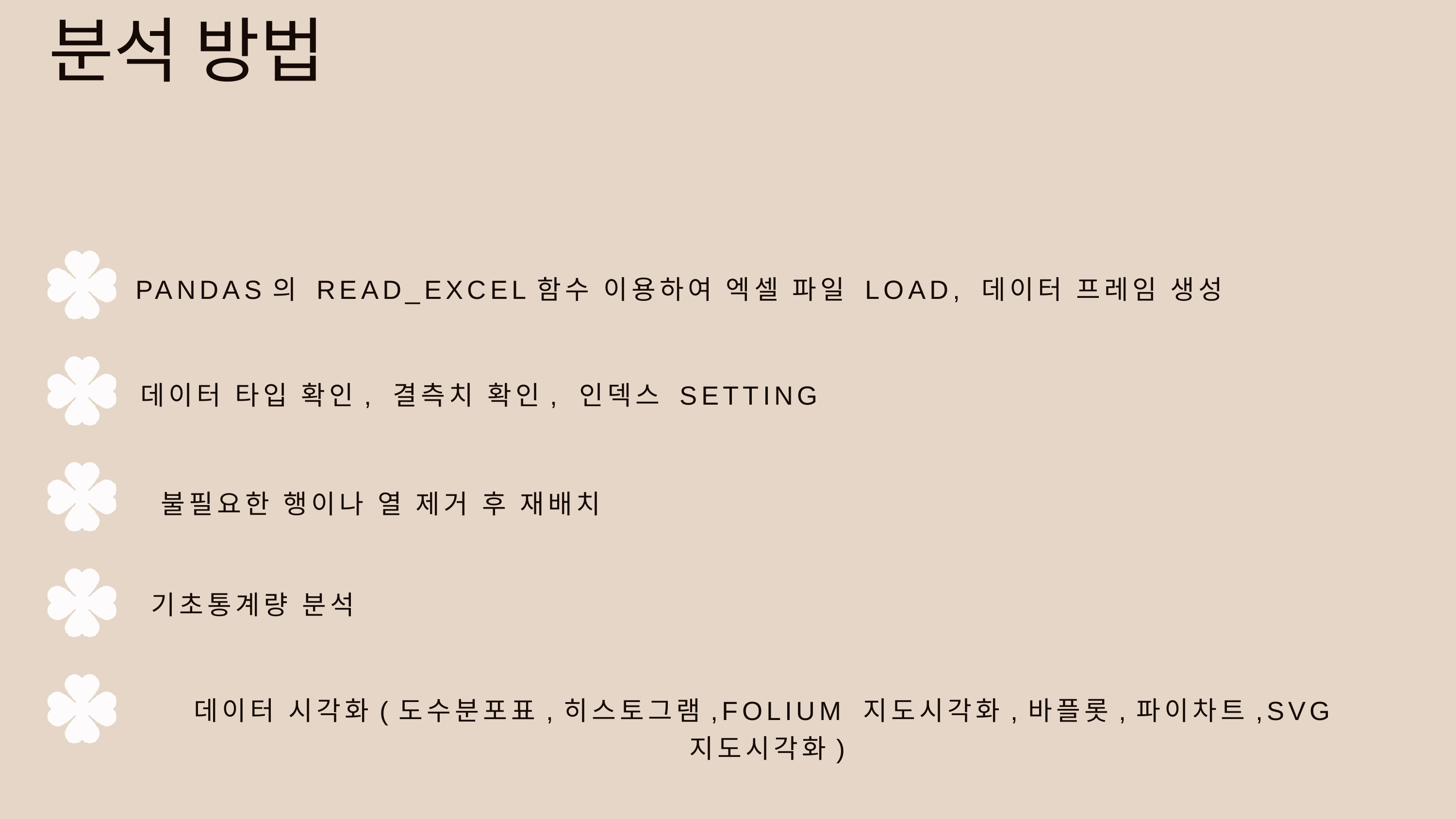

분석 방법

PANDAS의 READ_EXCEL함수 이용하여 엑셀 파일 LOAD, 데이터 프레임 생성

데이터 타입 확인, 결측치 확인, 인덱스 SETTING

불필요한 행이나 열 제거 후 재배치

기초통계량 분석

데이터 시각화(도수분포표,히스토그램,FOLIUM 지도시각화,바플롯,파이차트,SVG지도시각화)